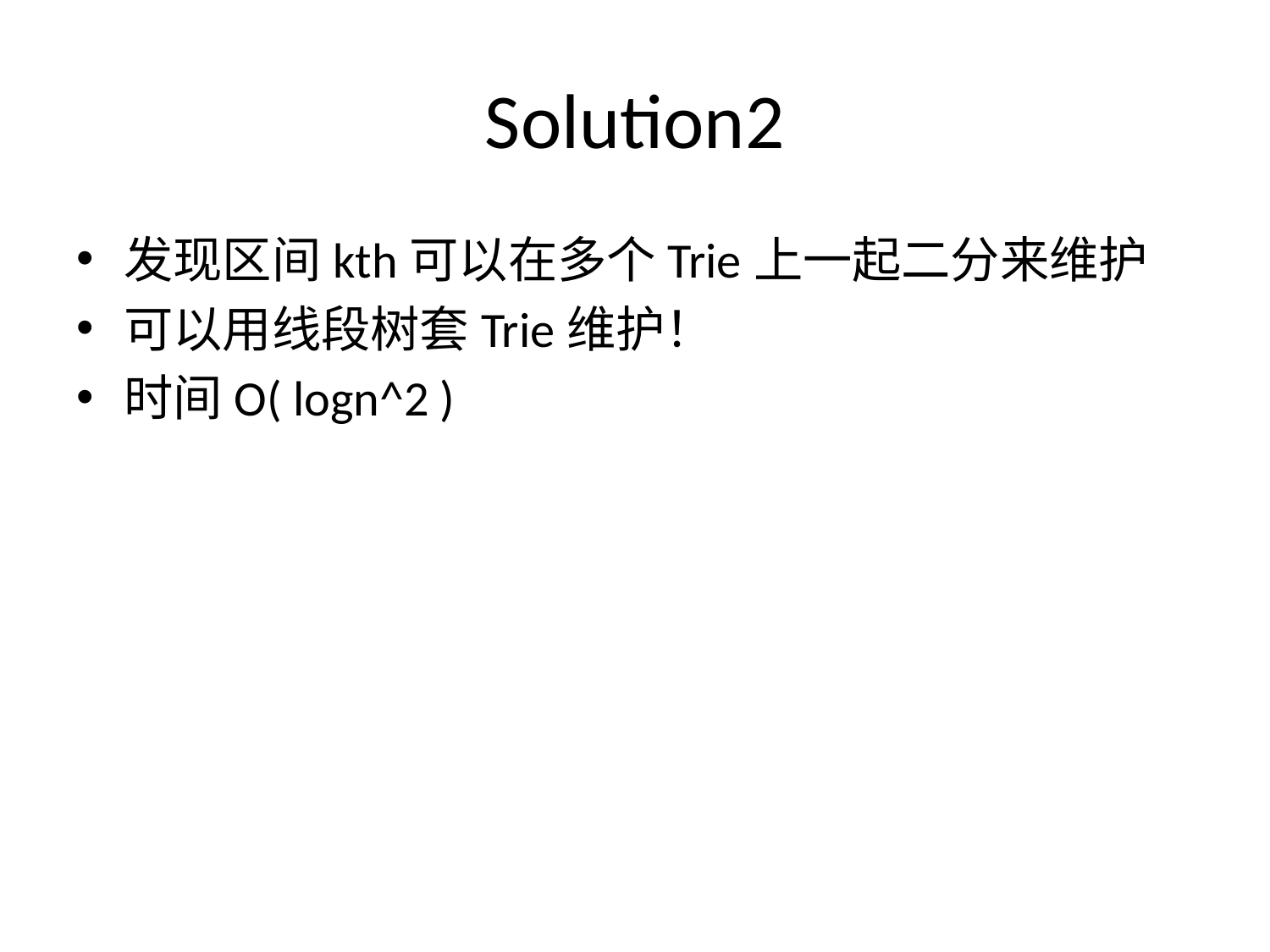

# Solution2
发现区间kth可以在多个Trie上一起二分来维护
可以用线段树套Trie维护！
时间O( logn^2 )